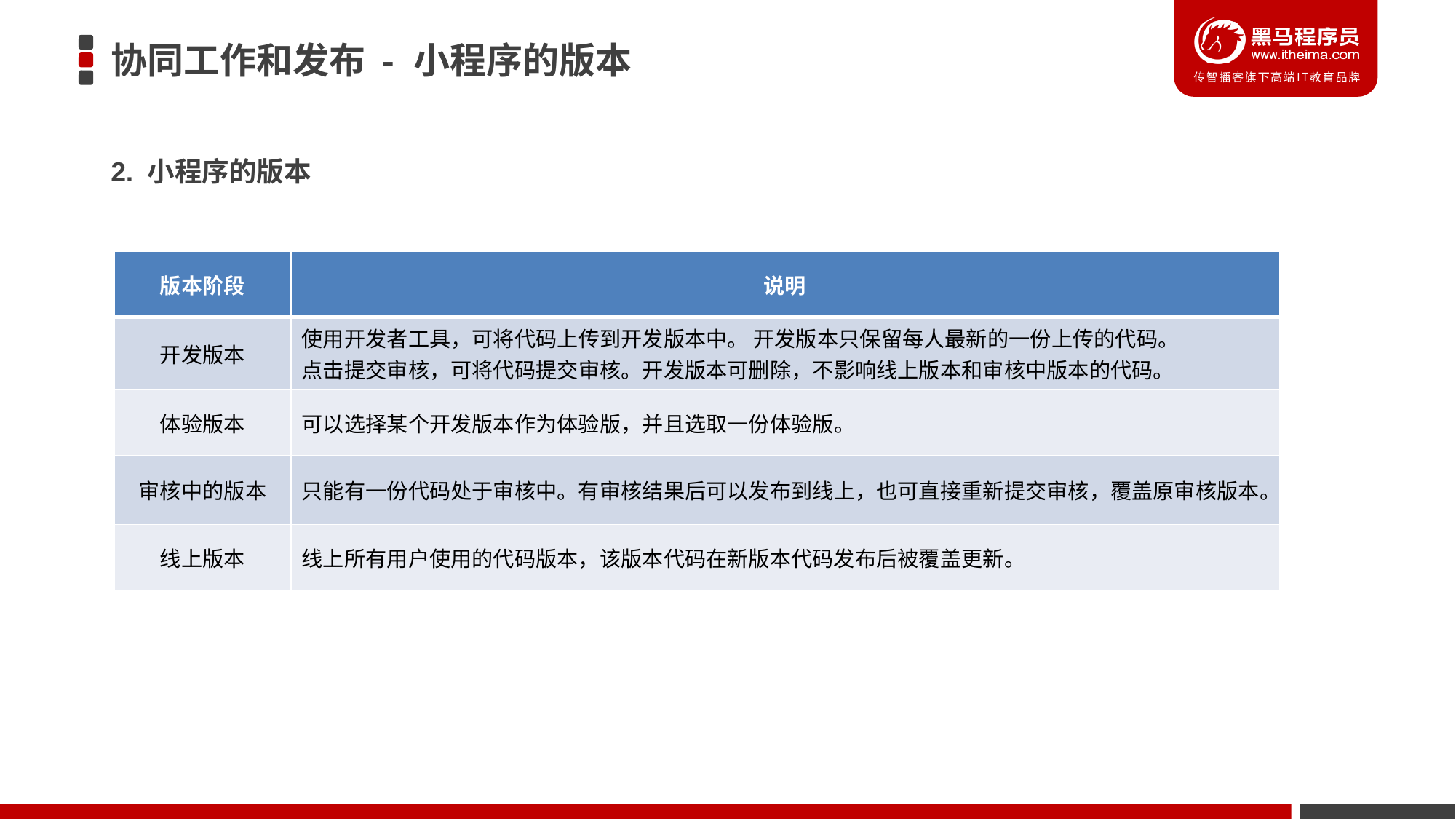

# 协同工作和发布 - 小程序的版本
2. 小程序的版本
| 版本阶段 | 说明 |
| --- | --- |
| 开发版本 | 使用开发者工具，可将代码上传到开发版本中。 开发版本只保留每人最新的一份上传的代码。 点击提交审核，可将代码提交审核。开发版本可删除，不影响线上版本和审核中版本的代码。 |
| 体验版本 | 可以选择某个开发版本作为体验版，并且选取一份体验版。 |
| 审核中的版本 | 只能有一份代码处于审核中。有审核结果后可以发布到线上，也可直接重新提交审核，覆盖原审核版本。 |
| 线上版本 | 线上所有用户使用的代码版本，该版本代码在新版本代码发布后被覆盖更新。 |